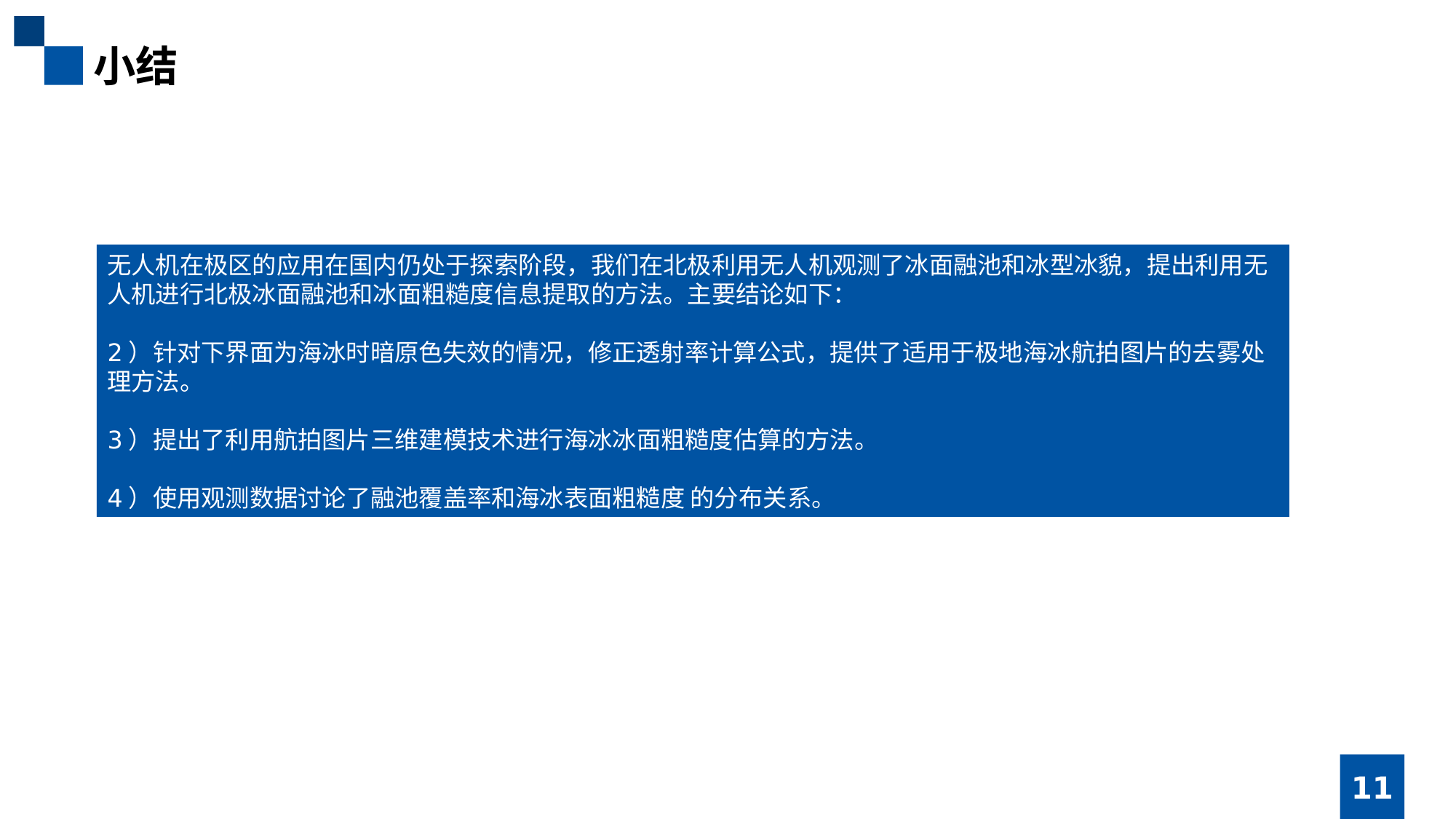

小结
无人机在极区的应用在国内仍处于探索阶段，我们在北极利用无人机观测了冰面融池和冰型冰貌，提出利用无人机进行北极冰面融池和冰面粗糙度信息提取的方法。主要结论如下：

2）针对下界面为海冰时暗原色失效的情况，修正透射率计算公式，提供了适用于极地海冰航拍图片的去雾处理方法。

3）提出了利用航拍图片三维建模技术进行海冰冰面粗糙度估算的方法。

4）使用观测数据讨论了融池覆盖率和海冰表面粗糙度 的分布关系。
现有算法均存在各自的问题
11